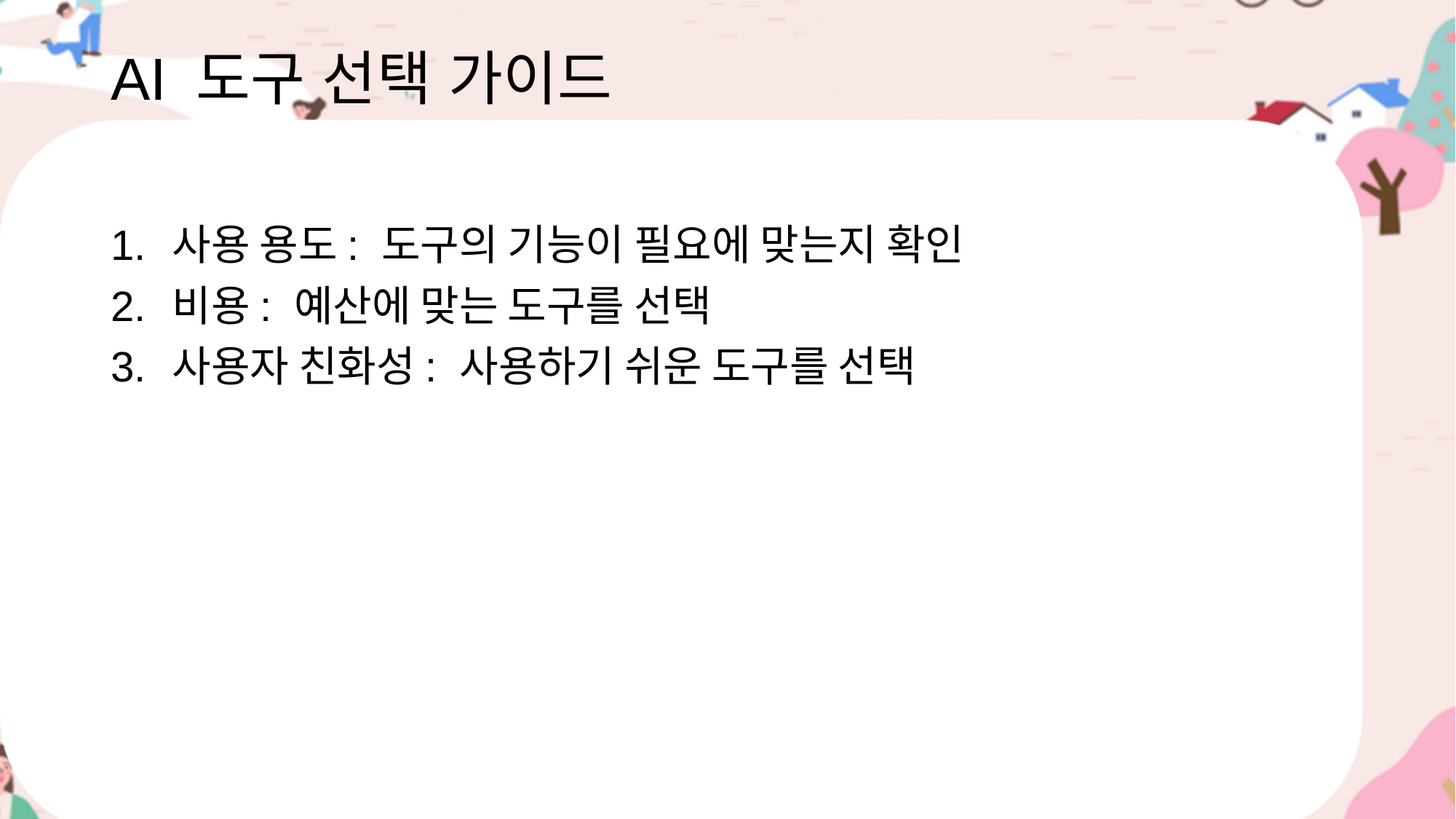

# AI 도구 선택 가이드
사용 용도: 도구의 기능이 필요에 맞는지 확인
비용: 예산에 맞는 도구를 선택
사용자 친화성: 사용하기 쉬운 도구를 선택